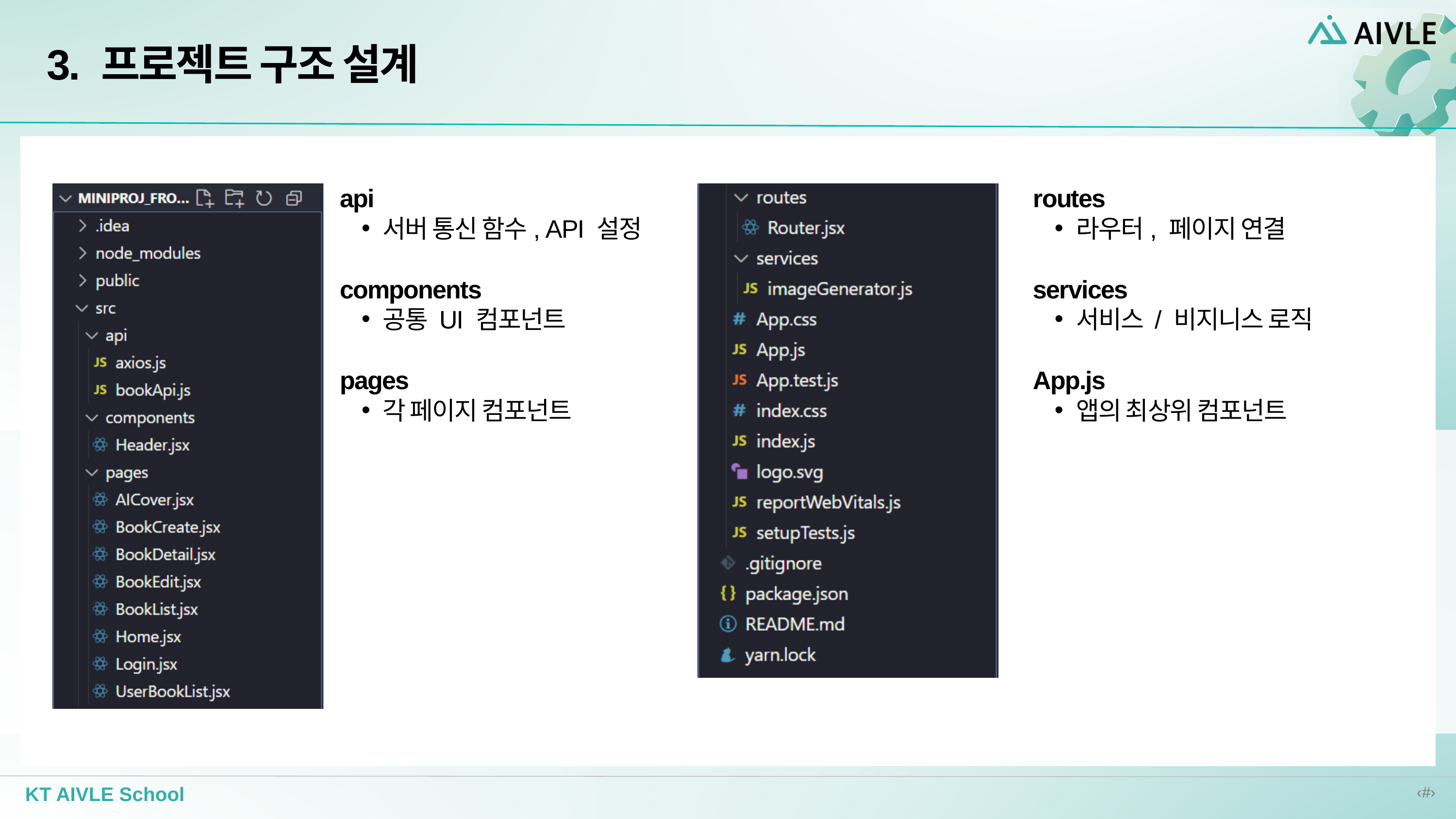

3. 프로젝트 구조 설계

api
서버 통신 함수, API 설정

components
공통 UI 컴포넌트

pages
각 페이지 컴포넌트

routes
라우터, 페이지 연결

services
서비스 / 비지니스 로직

App.js
앱의 최상위 컴포넌트

KT AIVLE School

‹#›